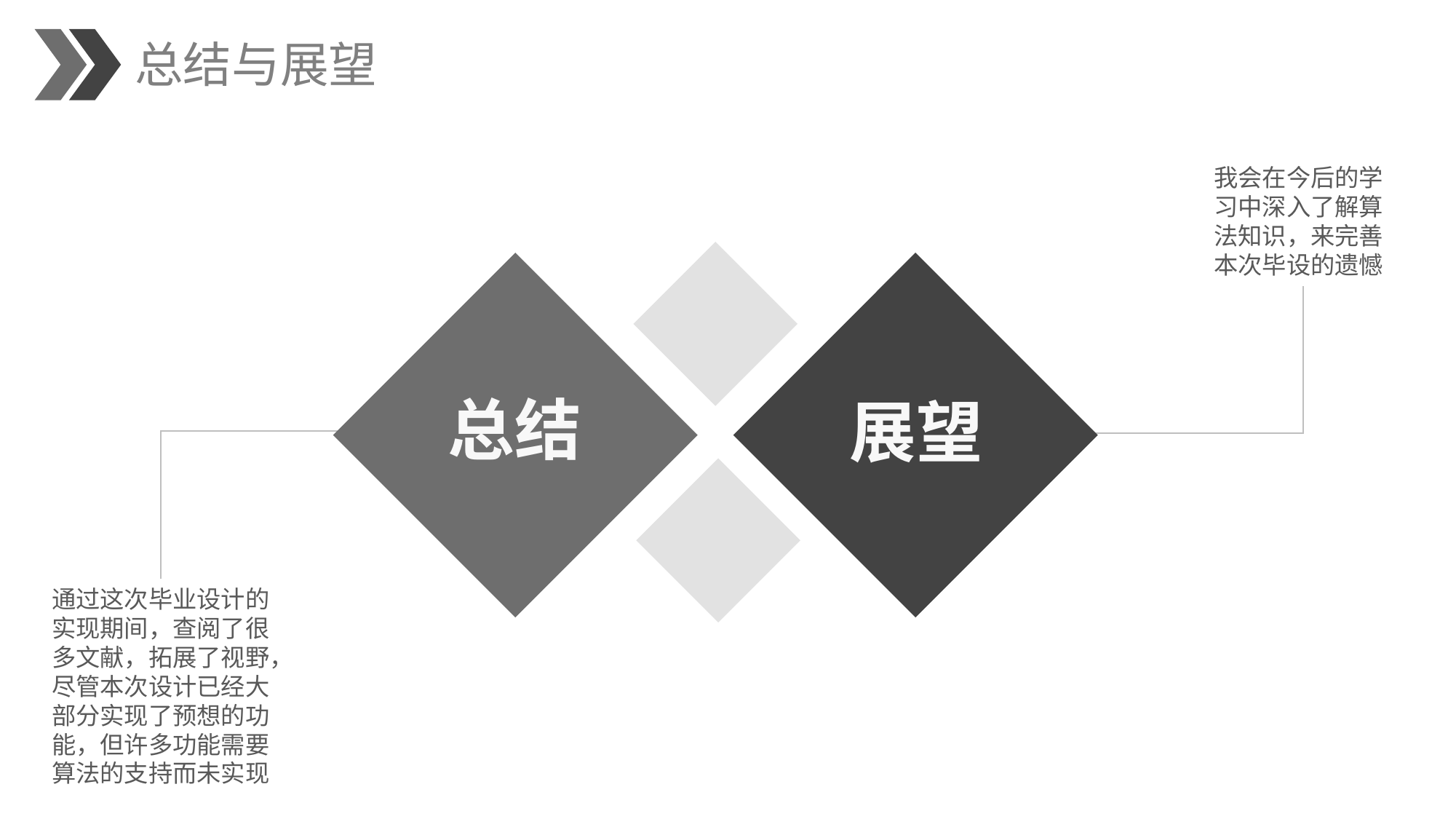

总结与展望
我会在今后的学习中深入了解算法知识，来完善本次毕设的遗憾

总结
展望

通过这次毕业设计的实现期间，查阅了很多文献，拓展了视野，尽管本次设计已经大部分实现了预想的功能，但许多功能需要算法的支持而未实现